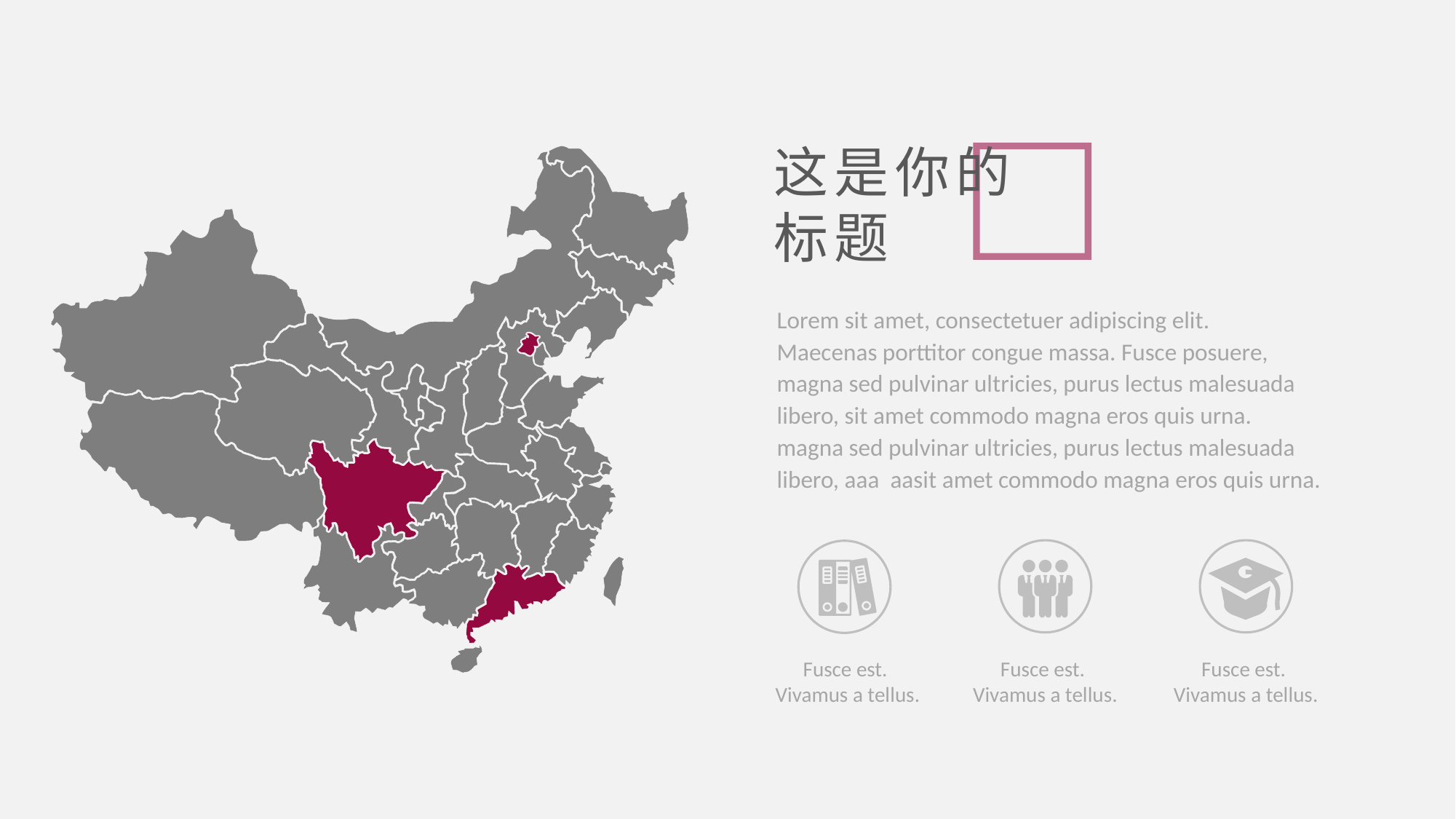

这是你的
标题

Lorem sit amet, consectetuer adipiscing elit.
Maecenas porttitor congue massa. Fusce posuere,
magna sed pulvinar ultricies, purus lectus malesuada
libero, sit amet commodo magna eros quis urna.
magna sed pulvinar ultricies, purus lectus malesuada
libero, aaa  aasit amet commodo magna eros quis urna.

Fusce est.
Vivamus a tellus.
Fusce est.
Vivamus a tellus.
Fusce est.
Vivamus a tellus.